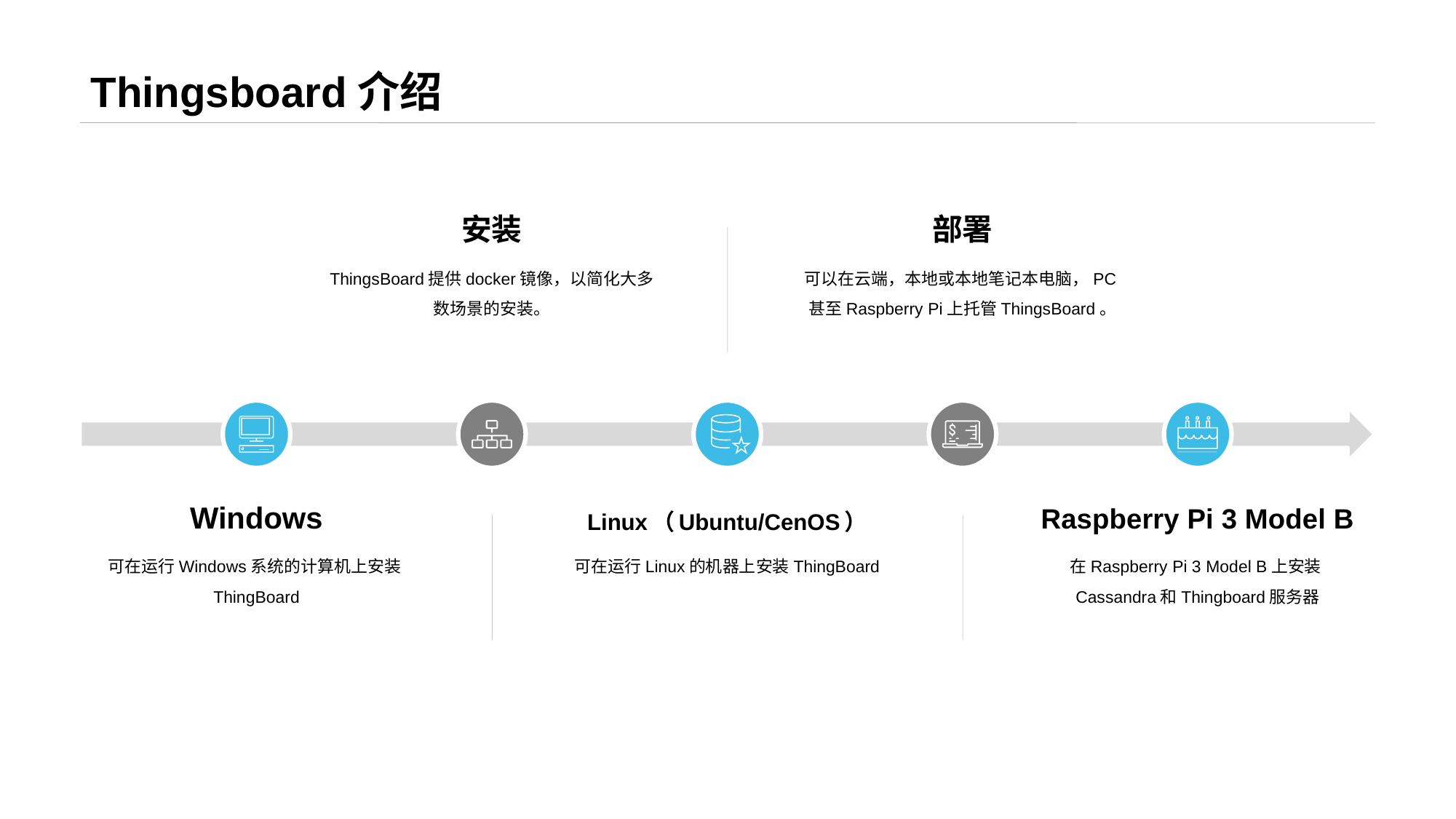

Thingsboard介绍
安装
ThingsBoard提供docker镜像，以简化大多数场景的安装。
部署
可以在云端，本地或本地笔记本电脑，PC甚至Raspberry Pi上托管ThingsBoard。

Windows
可在运行Windows系统的计算机上安装ThingBoard
Linux（Ubuntu/CenOS）
可在运行Linux的机器上安装ThingBoard
Raspberry Pi 3 Model B
在Raspberry Pi 3 Model B上安装Cassandra和Thingboard服务器